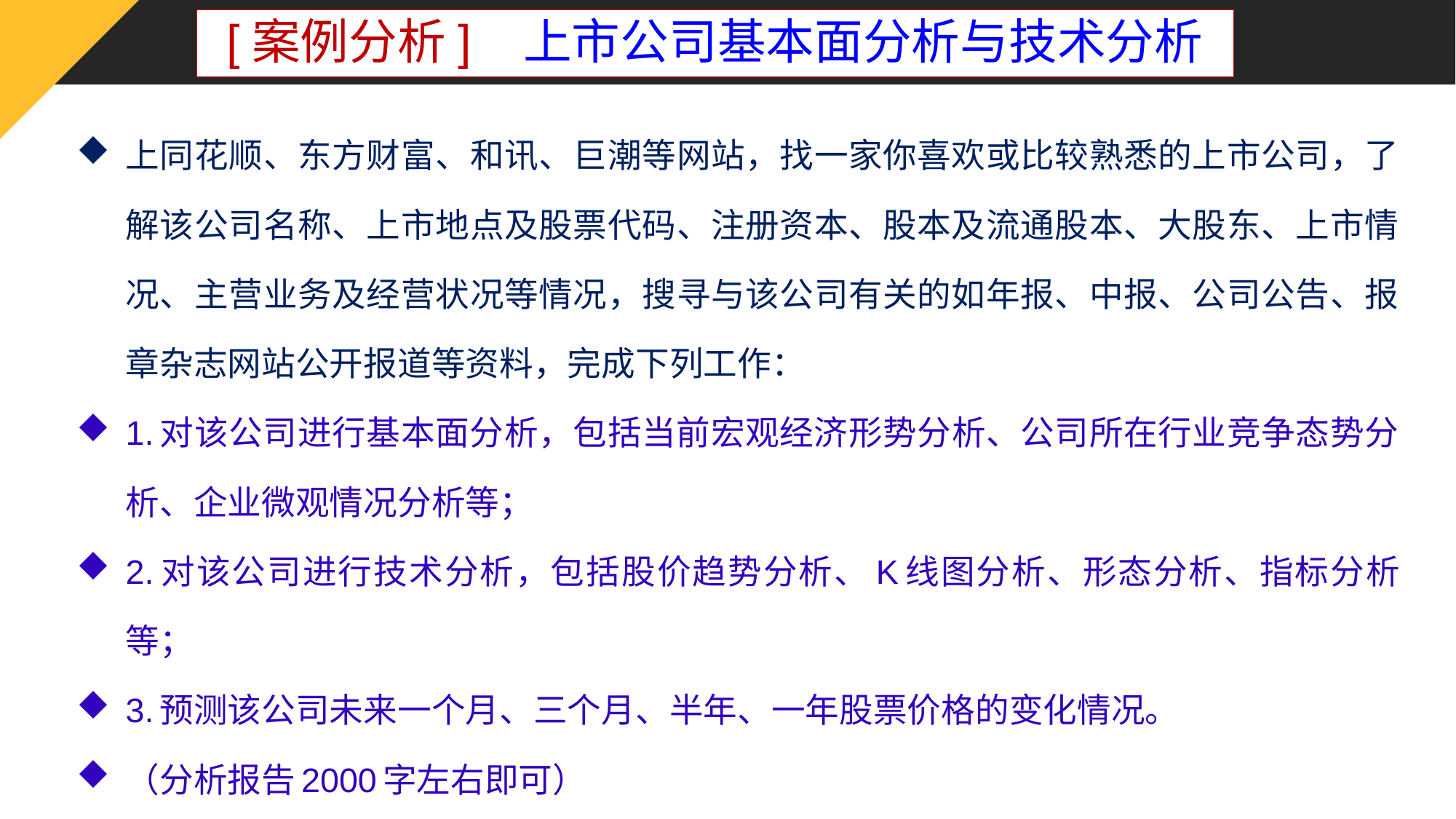

# [案例分析]   上市公司基本面分析与技术分析
上同花顺、东方财富、和讯、巨潮等网站，找一家你喜欢或比较熟悉的上市公司，了解该公司名称、上市地点及股票代码、注册资本、股本及流通股本、大股东、上市情况、主营业务及经营状况等情况，搜寻与该公司有关的如年报、中报、公司公告、报章杂志网站公开报道等资料，完成下列工作：
1.对该公司进行基本面分析，包括当前宏观经济形势分析、公司所在行业竞争态势分析、企业微观情况分析等；
2.对该公司进行技术分析，包括股价趋势分析、K线图分析、形态分析、指标分析等；
3.预测该公司未来一个月、三个月、半年、一年股票价格的变化情况。
（分析报告2000字左右即可）